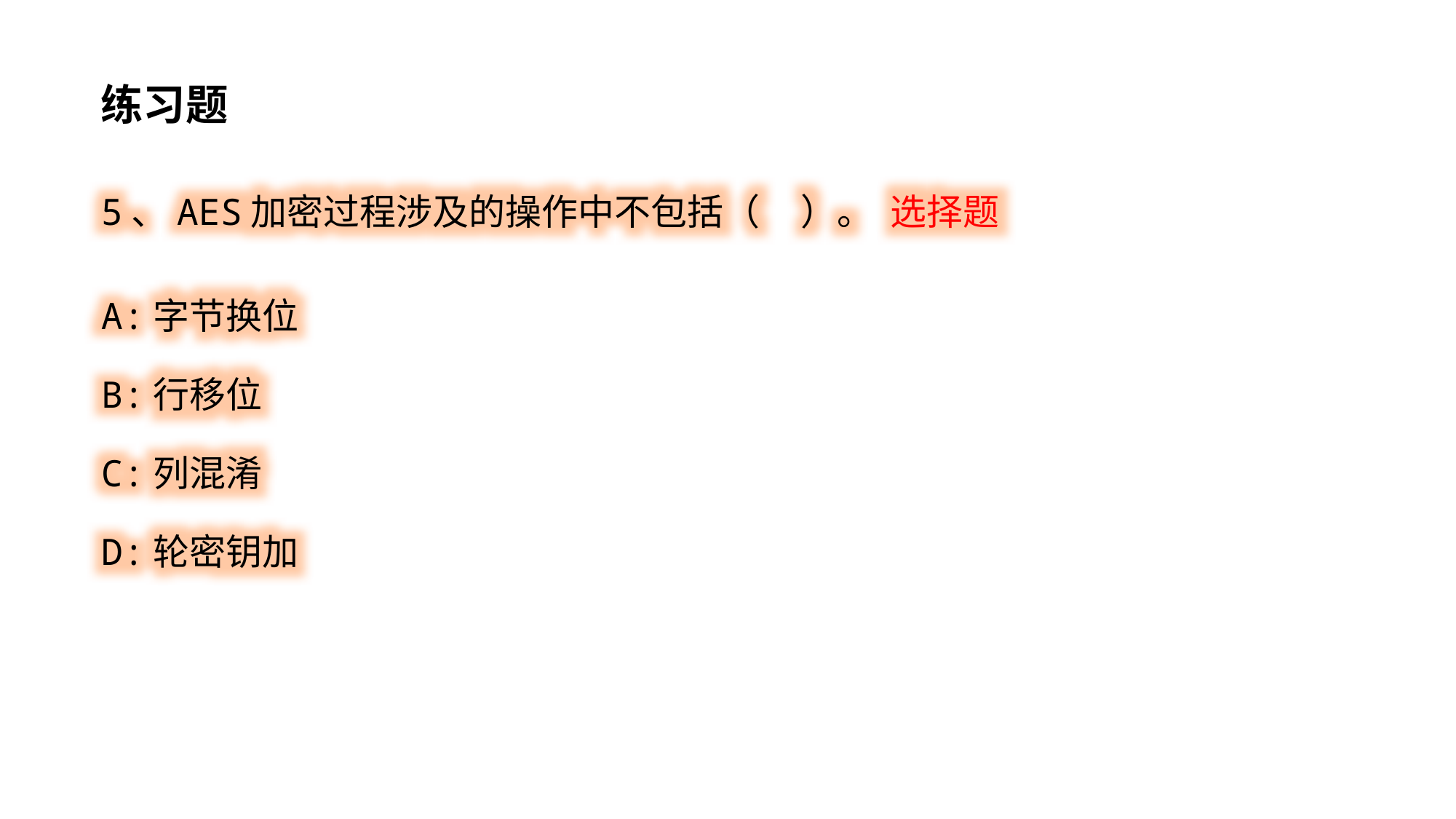

练习题
5、AES加密过程涉及的操作中不包括（     ）。  选择题

A:字节换位

B:行移位

C:列混淆

D:轮密钥加